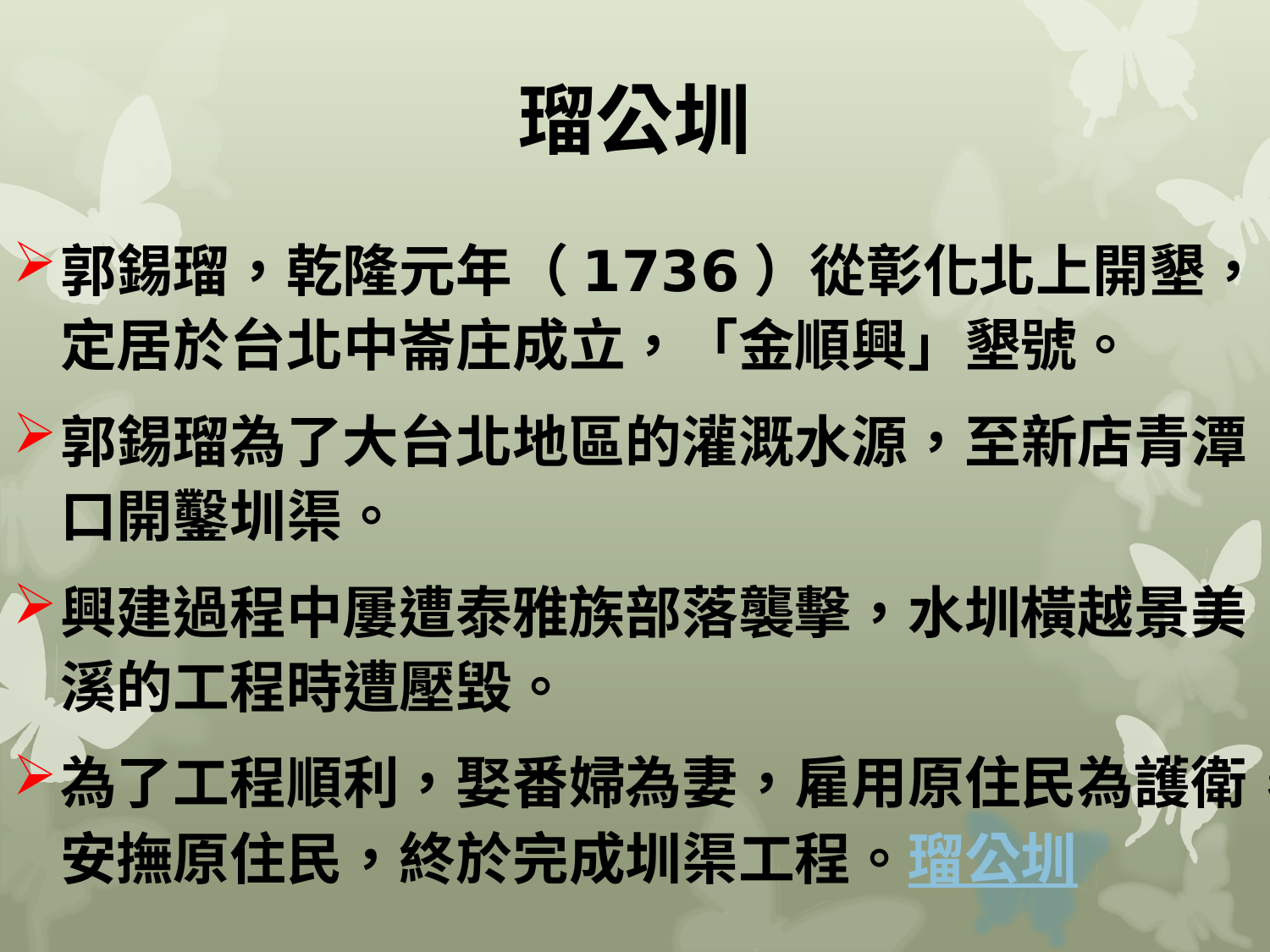

# 瑠公圳
郭錫瑠，乾隆元年（1736）從彰化北上開墾，定居於台北中崙庄成立，「金順興」墾號。
郭錫瑠為了大台北地區的灌溉水源，至新店青潭口開鑿圳渠。
興建過程中屢遭泰雅族部落襲擊，水圳橫越景美溪的工程時遭壓毀。
為了工程順利，娶番婦為妻，雇用原住民為護衛，安撫原住民，終於完成圳渠工程。瑠公圳